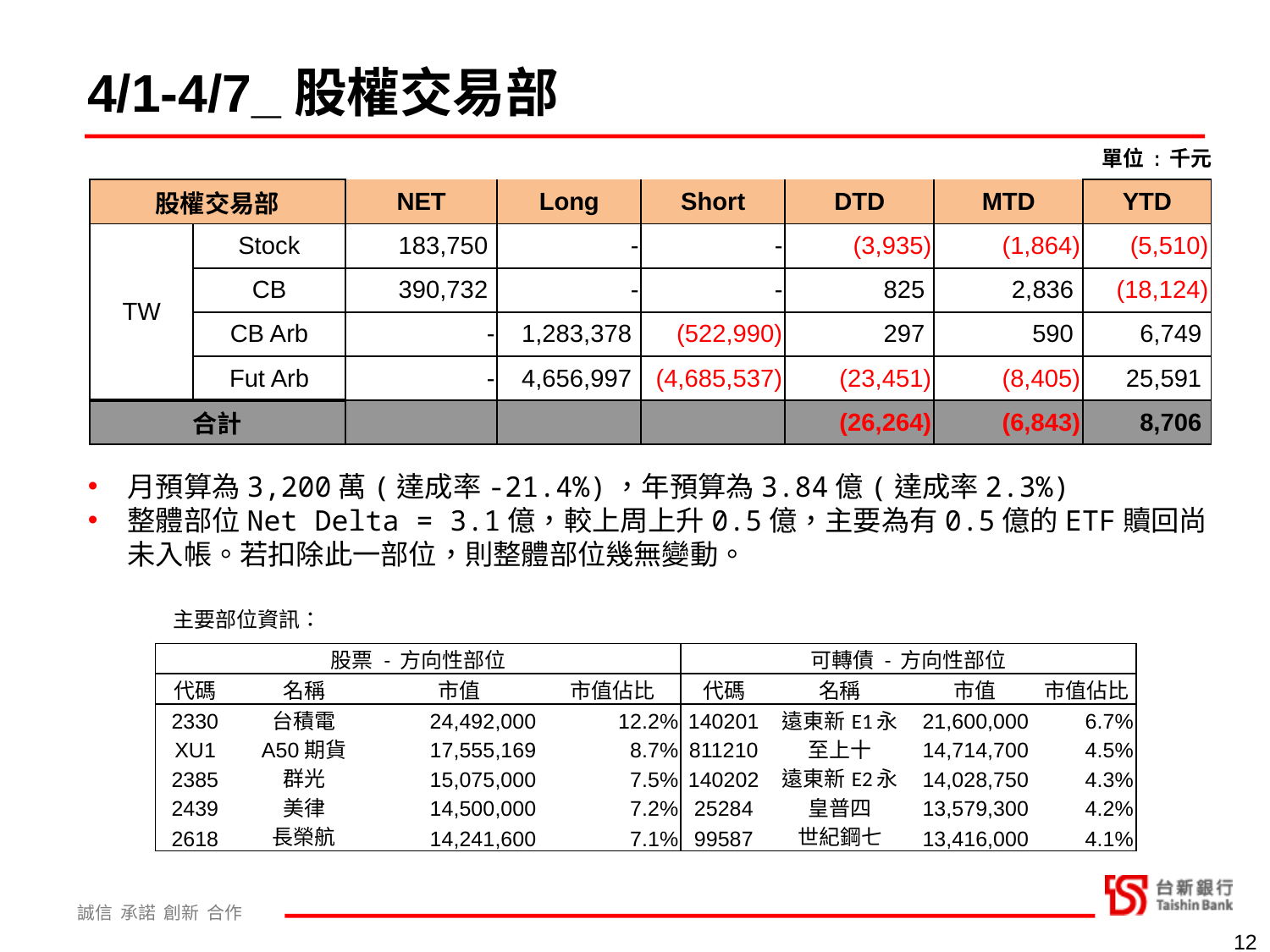

4/1-4/7_股權交易部
單位 : 千元
| 股權交易部 |  | NET | Long | Short | DTD | MTD | YTD |
| --- | --- | --- | --- | --- | --- | --- | --- |
| TW | Stock | 183,750 | - | - | (3,935) | (1,864) | (5,510) |
|  | CB | 390,732 | - | - | 825 | 2,836 | (18,124) |
|  | CB Arb | - | 1,283,378 | (522,990) | 297 | 590 | 6,749 |
|  | Fut Arb | - | 4,656,997 | (4,685,537) | (23,451) | (8,405) | 25,591 |
| 合計 |  |  |  |  | (26,264) | (6,843) | 8,706 |

月預算為3,200萬(達成率-21.4%)，年預算為3.84億(達成率2.3%)
整體部位Net Delta = 3.1億，較上周上升0.5億，主要為有0.5億的ETF贖回尚未入帳。若扣除此一部位，則整體部位幾無變動。
主要部位資訊：
| 股票 - 方向性部位 |  |  |  | 可轉債 - 方向性部位 |  |  |  |
| --- | --- | --- | --- | --- | --- | --- | --- |
| 代碼 | 名稱 | 市值 | 市值佔比 | 代碼 | 名稱 | 市值 | 市值佔比 |
| 2330 | 台積電 | 24,492,000 | 12.2% | 140201 | 遠東新E1永 | 21,600,000 | 6.7% |
| XU1 | A50期貨 | 17,555,169 | 8.7% | 811210 | 至上十 | 14,714,700 | 4.5% |
| 2385 | 群光 | 15,075,000 | 7.5% | 140202 | 遠東新E2永 | 14,028,750 | 4.3% |
| 2439 | 美律 | 14,500,000 | 7.2% | 25284 | 皇普四 | 13,579,300 | 4.2% |
| 2618 | 長榮航 | 14,241,600 | 7.1% | 99587 | 世紀鋼七 | 13,416,000 | 4.1% |

12